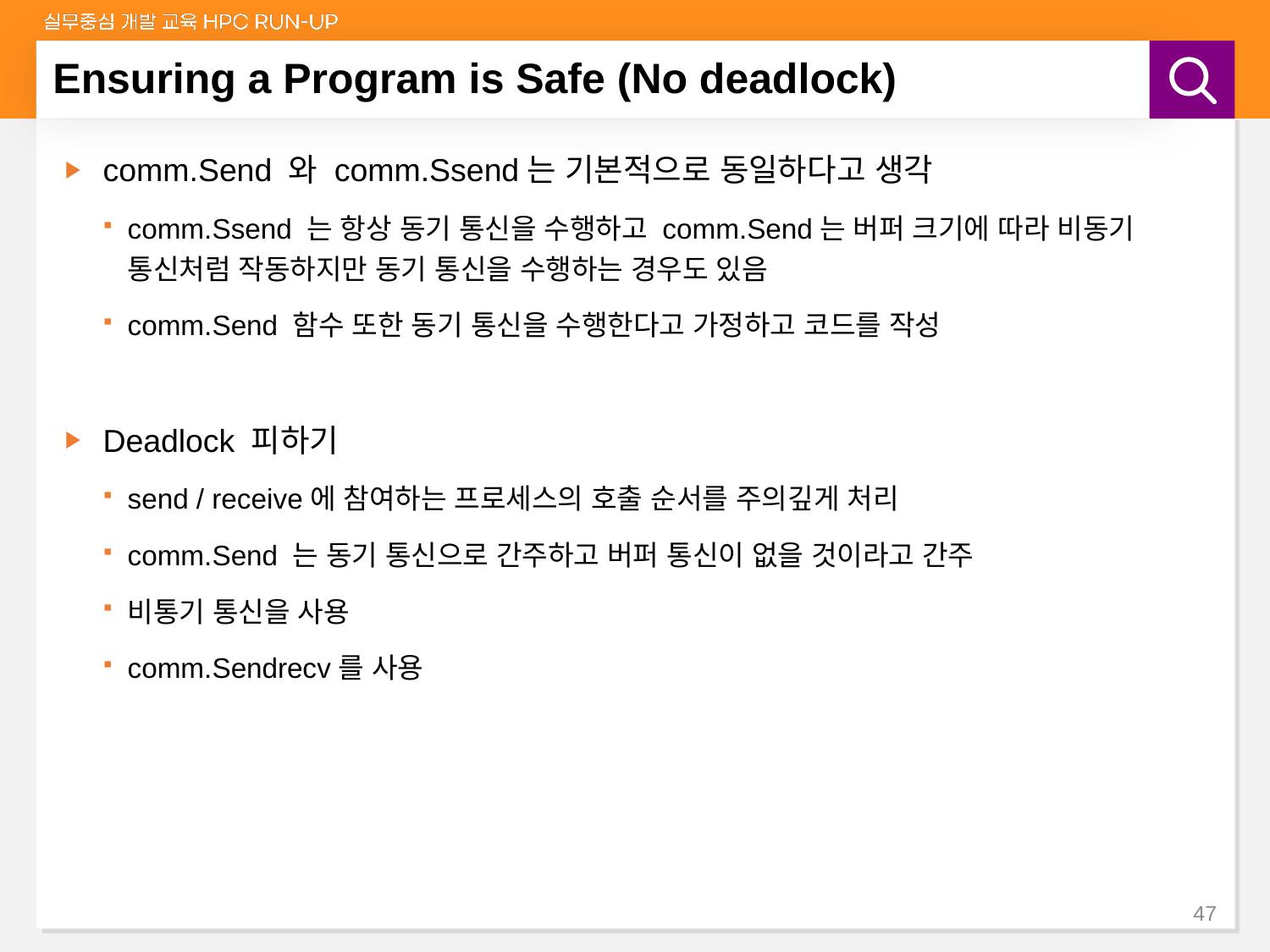

# Ensuring a Program is Safe (No deadlock)
comm.Send 와 comm.Ssend는 기본적으로 동일하다고 생각
comm.Ssend 는 항상 동기 통신을 수행하고 comm.Send는 버퍼 크기에 따라 비동기 통신처럼 작동하지만 동기 통신을 수행하는 경우도 있음
comm.Send 함수 또한 동기 통신을 수행한다고 가정하고 코드를 작성

Deadlock 피하기
send / receive에 참여하는 프로세스의 호출 순서를 주의깊게 처리
comm.Send 는 동기 통신으로 간주하고 버퍼 통신이 없을 것이라고 간주
비통기 통신을 사용
comm.Sendrecv를 사용

47